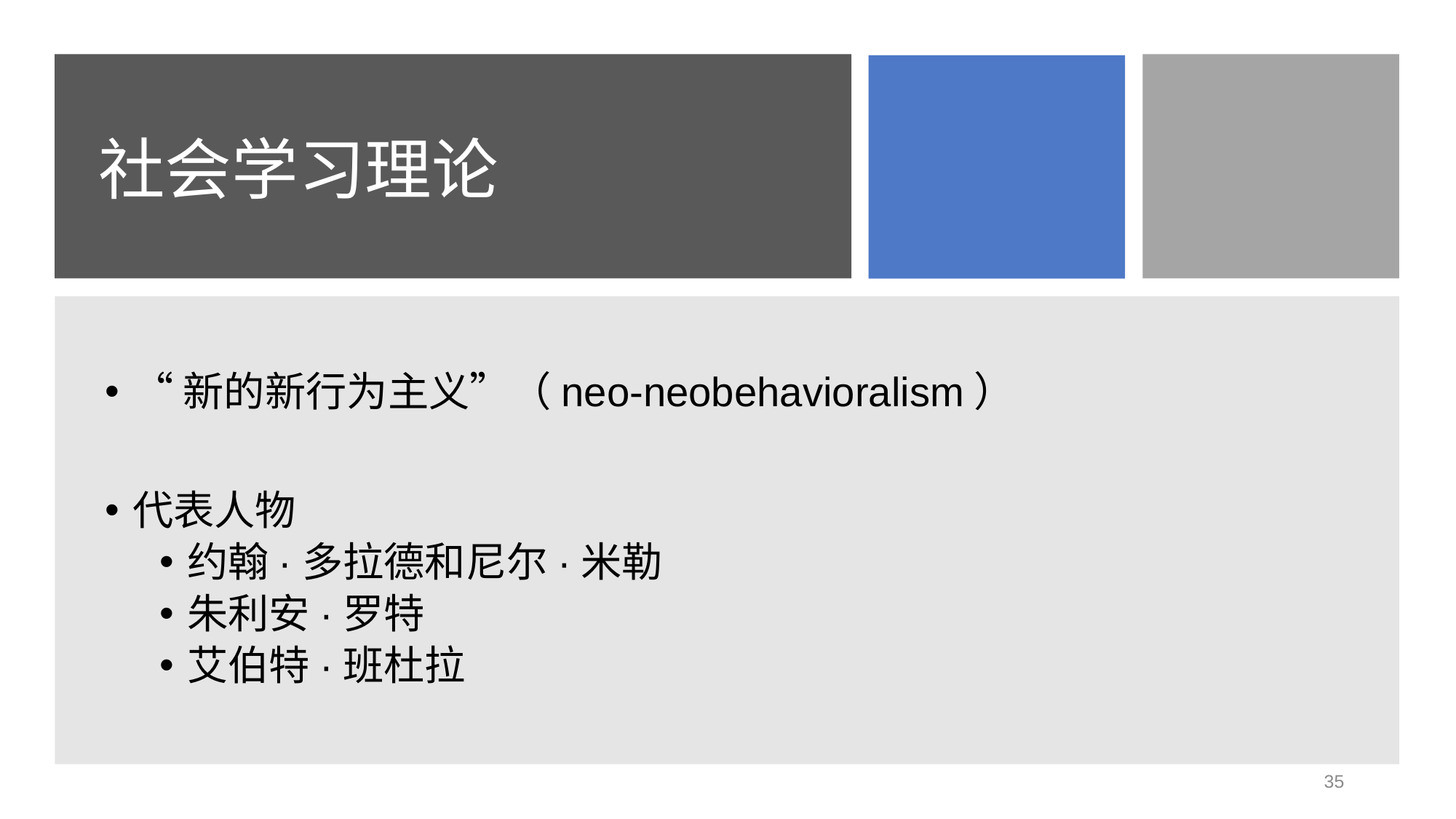

# 社会学习理论

“新的新行为主义”（neo-neobehavioralism）

代表人物
约翰·多拉德和尼尔·米勒
朱利安·罗特
艾伯特·班杜拉
35